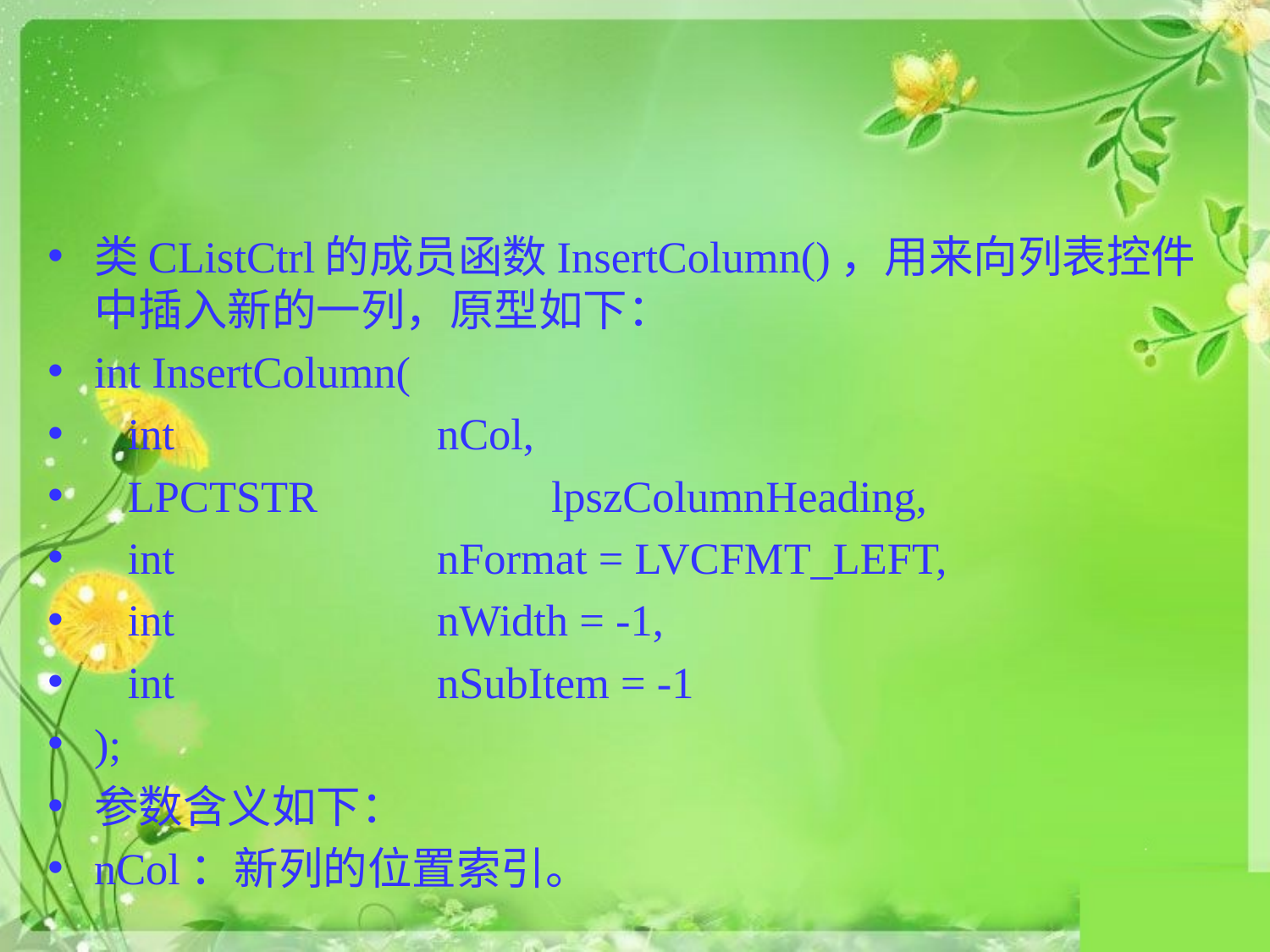

#
类CListCtrl的成员函数InsertColumn()，用来向列表控件中插入新的一列，原型如下：
int InsertColumn(
   int 			nCol,
   LPCTSTR 		lpszColumnHeading,
   int 			nFormat = LVCFMT_LEFT,
   int 			nWidth = -1,
   int 			nSubItem = -1
);
参数含义如下：
nCol：新列的位置索引。